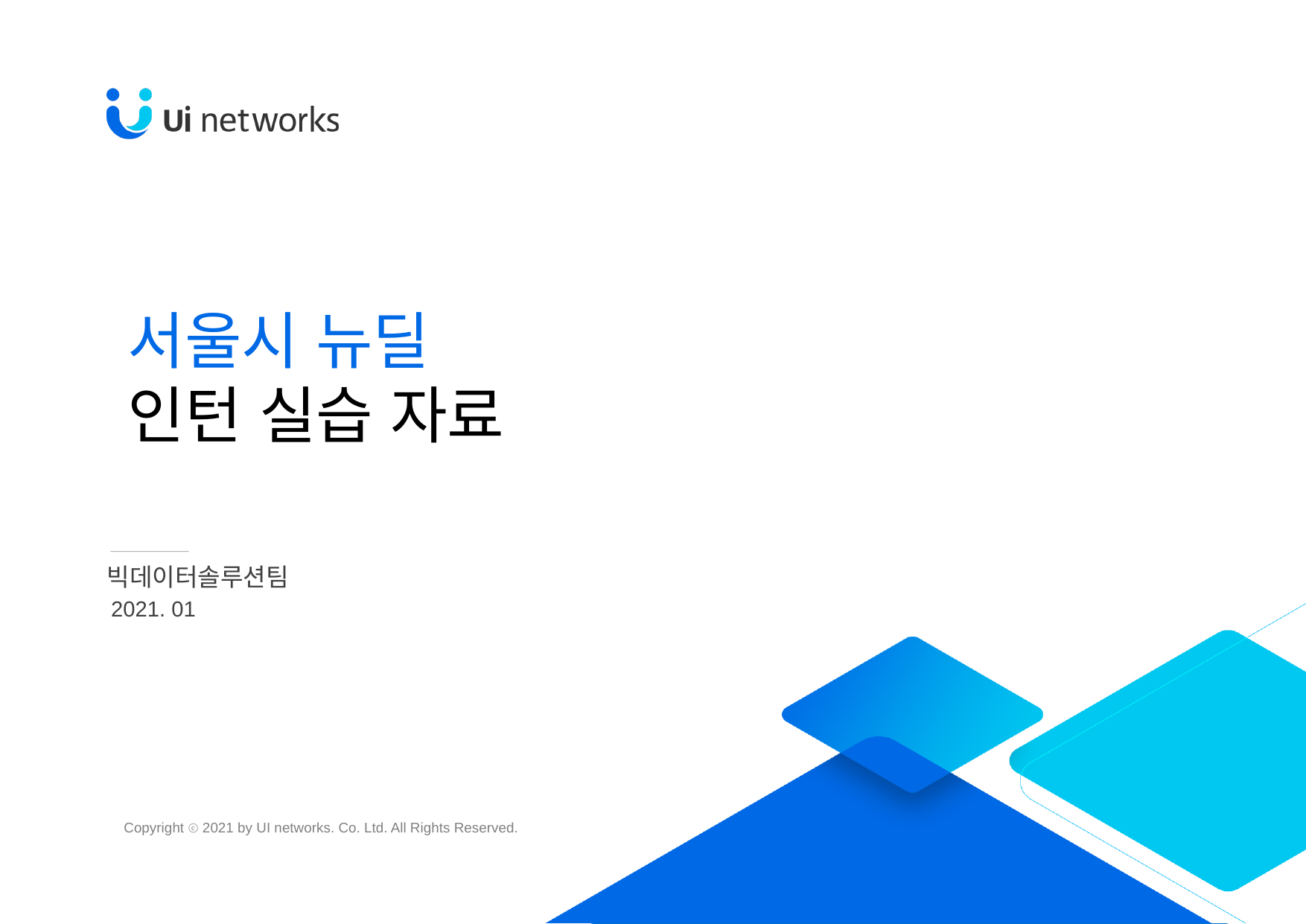

서울시 뉴딜
인턴 실습 자료

빅데이터솔루션팀
2021. 01